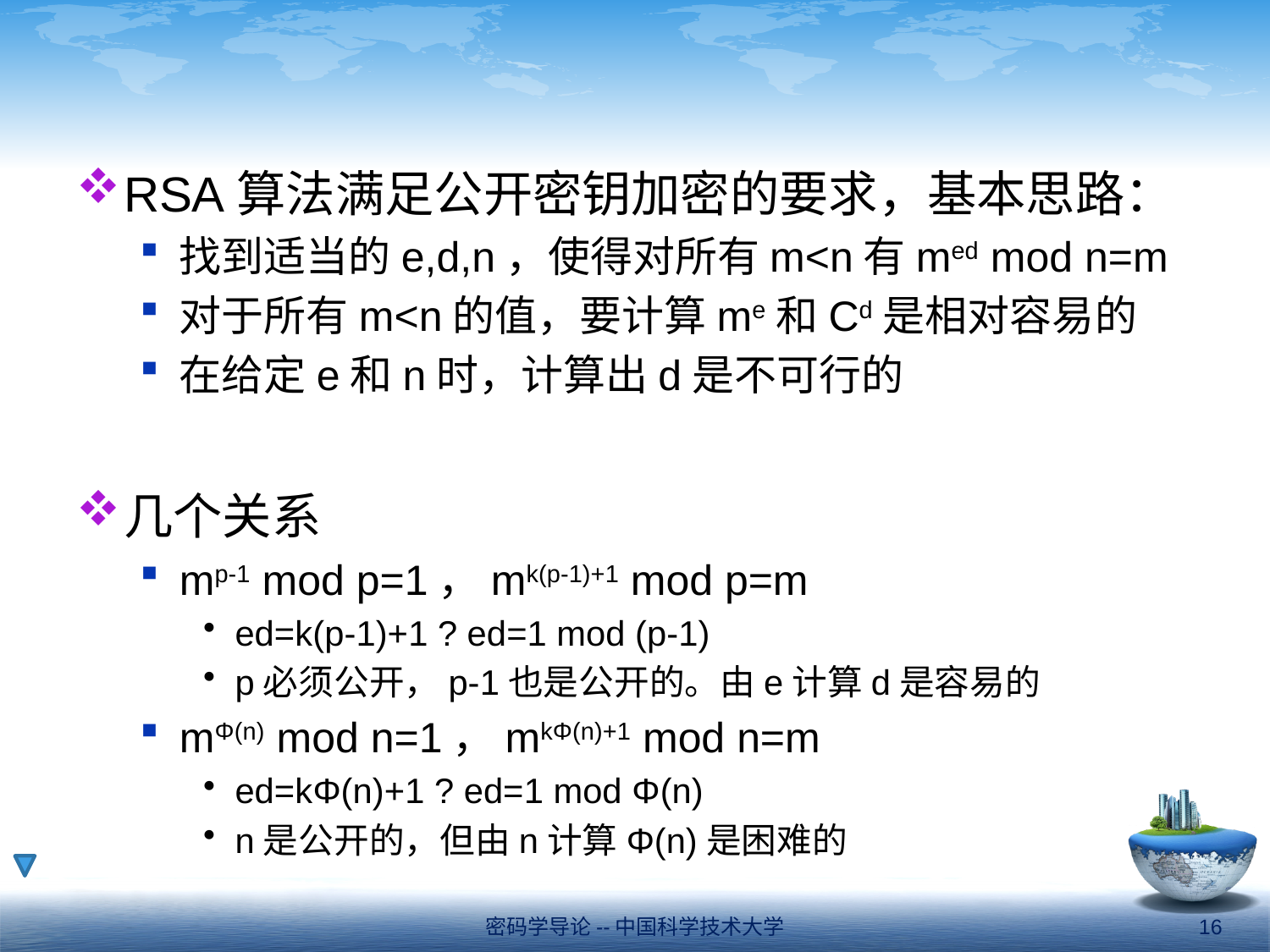

#
RSA算法满足公开密钥加密的要求，基本思路：
找到适当的e,d,n，使得对所有m<n有med mod n=m
对于所有m<n的值，要计算me和Cd是相对容易的
在给定e和n时，计算出d是不可行的

几个关系
mp-1 mod p=1，mk(p-1)+1 mod p=m
ed=k(p-1)+1 ? ed=1 mod (p-1)
p必须公开，p-1也是公开的。由e计算d是容易的
mΦ(n) mod n=1，mkΦ(n)+1 mod n=m
ed=kΦ(n)+1 ? ed=1 mod Φ(n)
n是公开的，但由n计算Φ(n)是困难的

密码学导论--中国科学技术大学
16